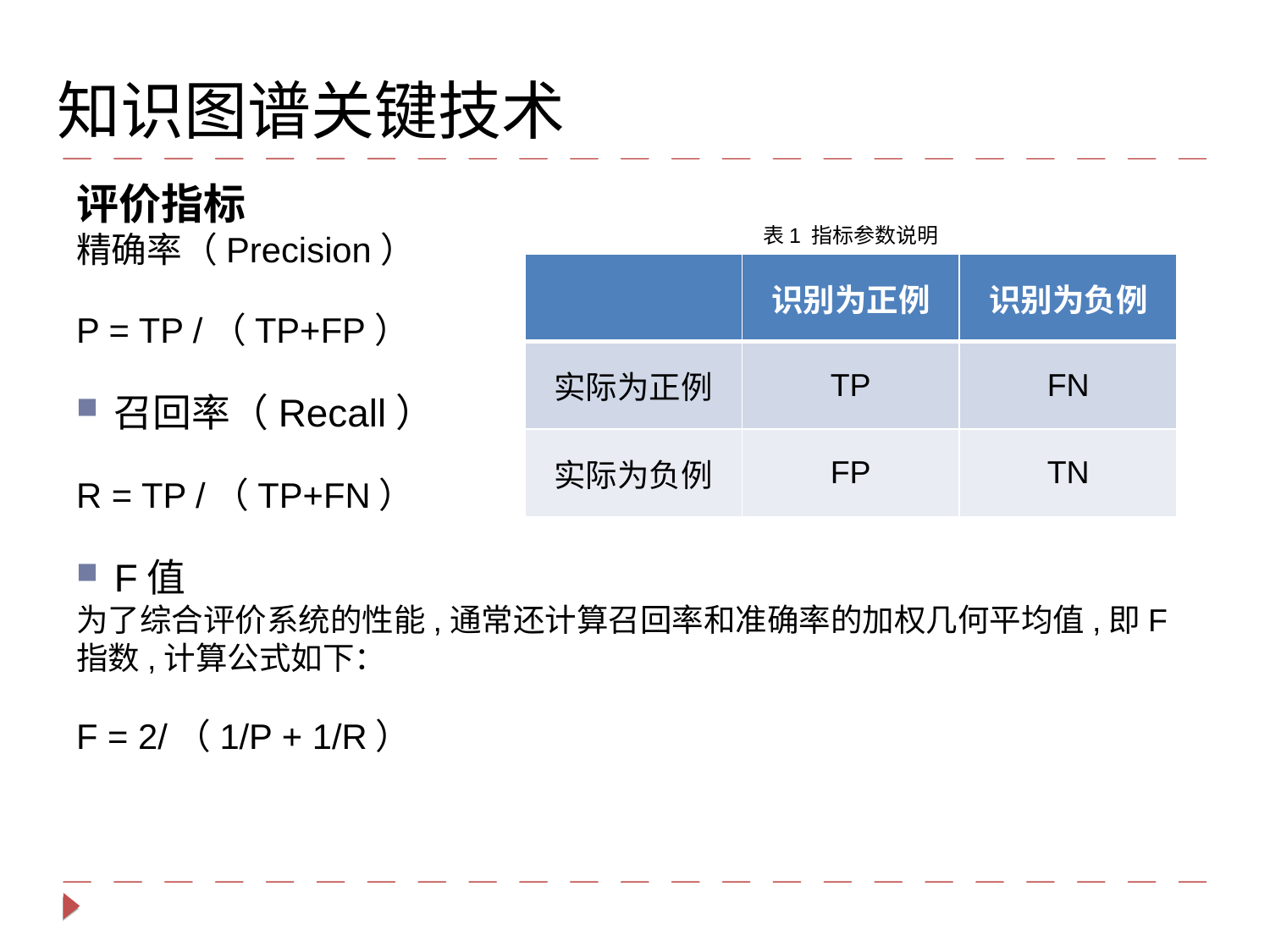

知识图谱关键技术
评价指标
精确率（Precision）

P = TP /（TP+FP）

召回率（Recall）

R = TP /（TP+FN）

F值
为了综合评价系统的性能,通常还计算召回率和准确率的加权几何平均值,即F指数,计算公式如下：

F = 2/（1/P + 1/R）

表1 指标参数说明
|  | 识别为正例 | 识别为负例 |
| --- | --- | --- |
| 实际为正例 | TP | FN |
| 实际为负例 | FP | TN |